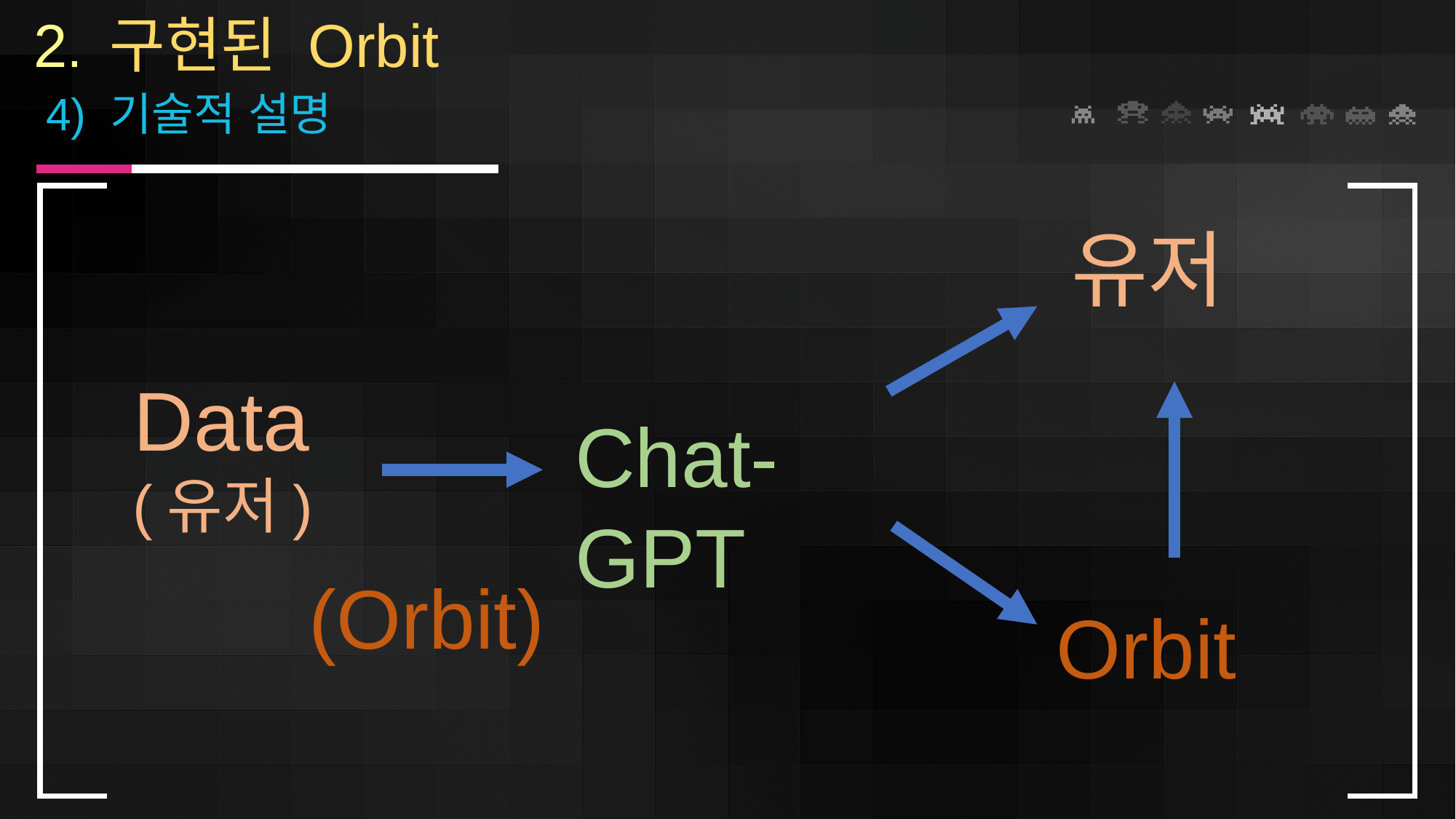

2. 구현된 Orbit

 4) 기술적 설명

유저
 Data
(유저)
Chat-GPT
(Orbit)
Orbit